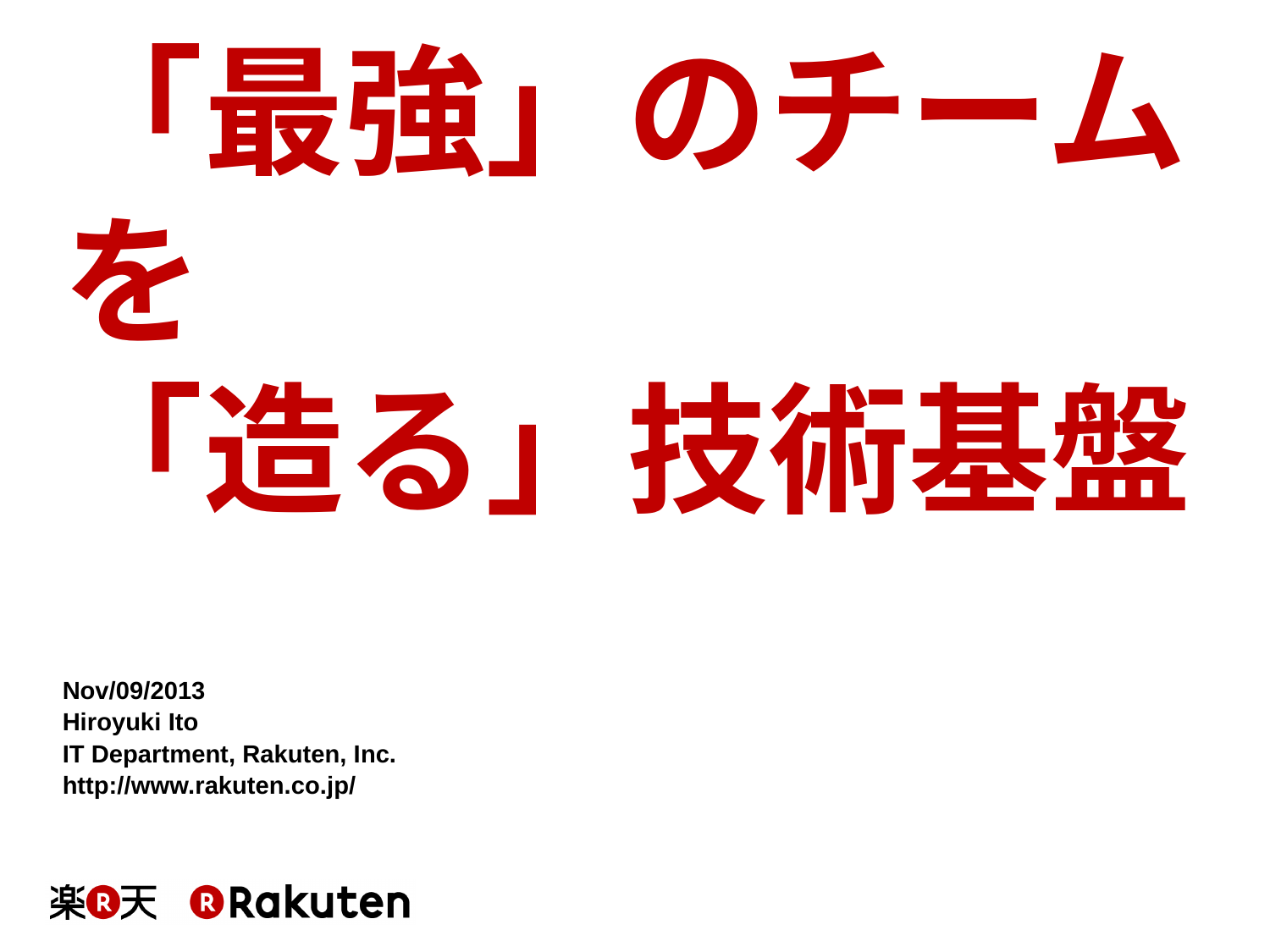

「最強」のチームを
「造る」技術基盤
Nov/09/2013
Hiroyuki Ito
IT Department, Rakuten, Inc.
http://www.rakuten.co.jp/